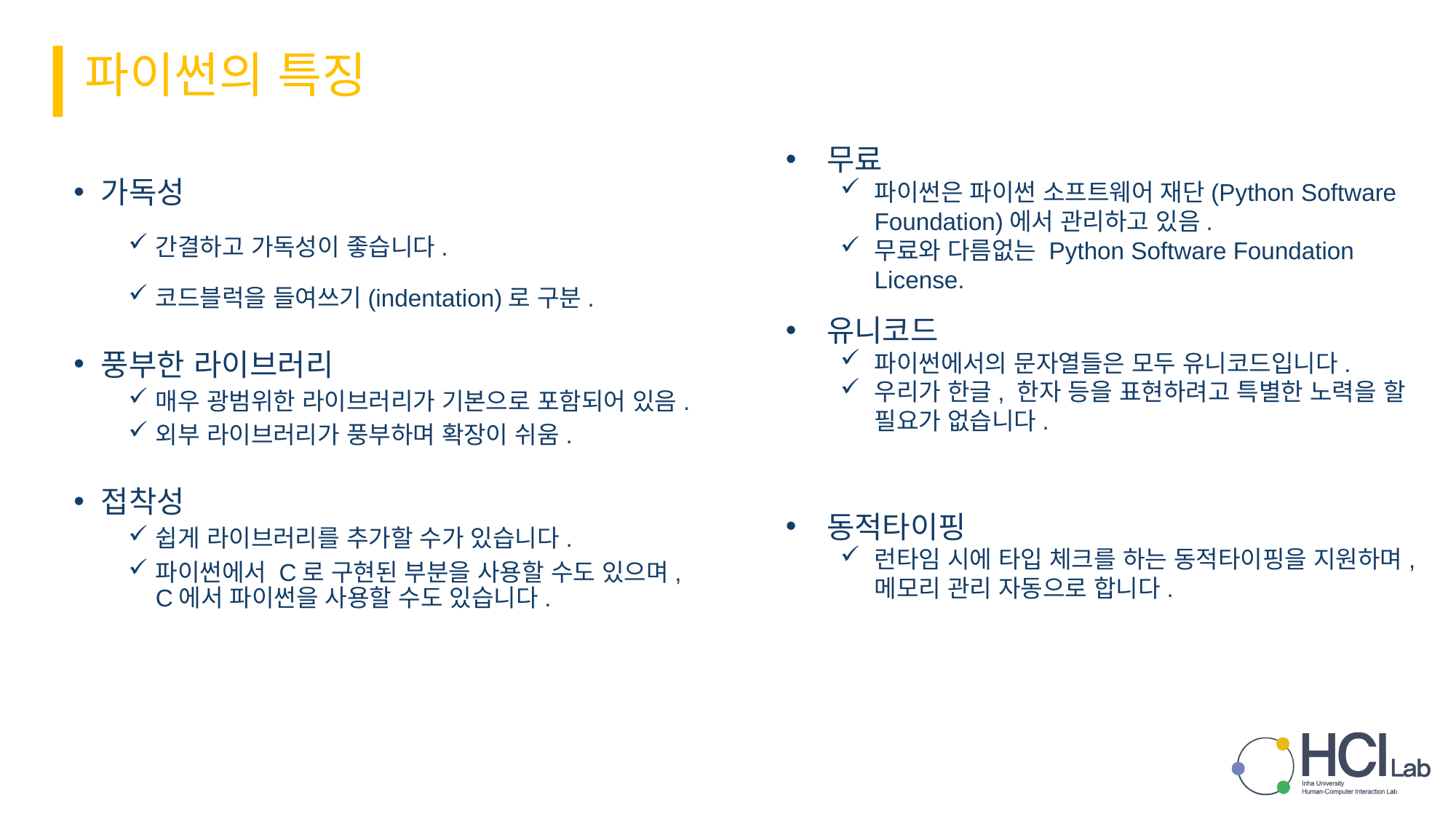

파이썬의 특징
무료
파이썬은 파이썬 소프트웨어 재단(Python Software Foundation)에서 관리하고 있음.
무료와 다름없는 Python Software Foundation License.
유니코드
파이썬에서의 문자열들은 모두 유니코드입니다.
우리가 한글, 한자 등을 표현하려고 특별한 노력을 할 필요가 없습니다.

동적타이핑
런타임 시에 타입 체크를 하는 동적타이핑을 지원하며, 메모리 관리 자동으로 합니다.

가독성
간결하고 가독성이 좋습니다.
코드블럭을 들여쓰기(indentation)로 구분.
풍부한 라이브러리
매우 광범위한 라이브러리가 기본으로 포함되어 있음.
외부 라이브러리가 풍부하며 확장이 쉬움.
접착성
쉽게 라이브러리를 추가할 수가 있습니다.
파이썬에서 C로 구현된 부분을 사용할 수도 있으며,
C에서 파이썬을 사용할 수도 있습니다.